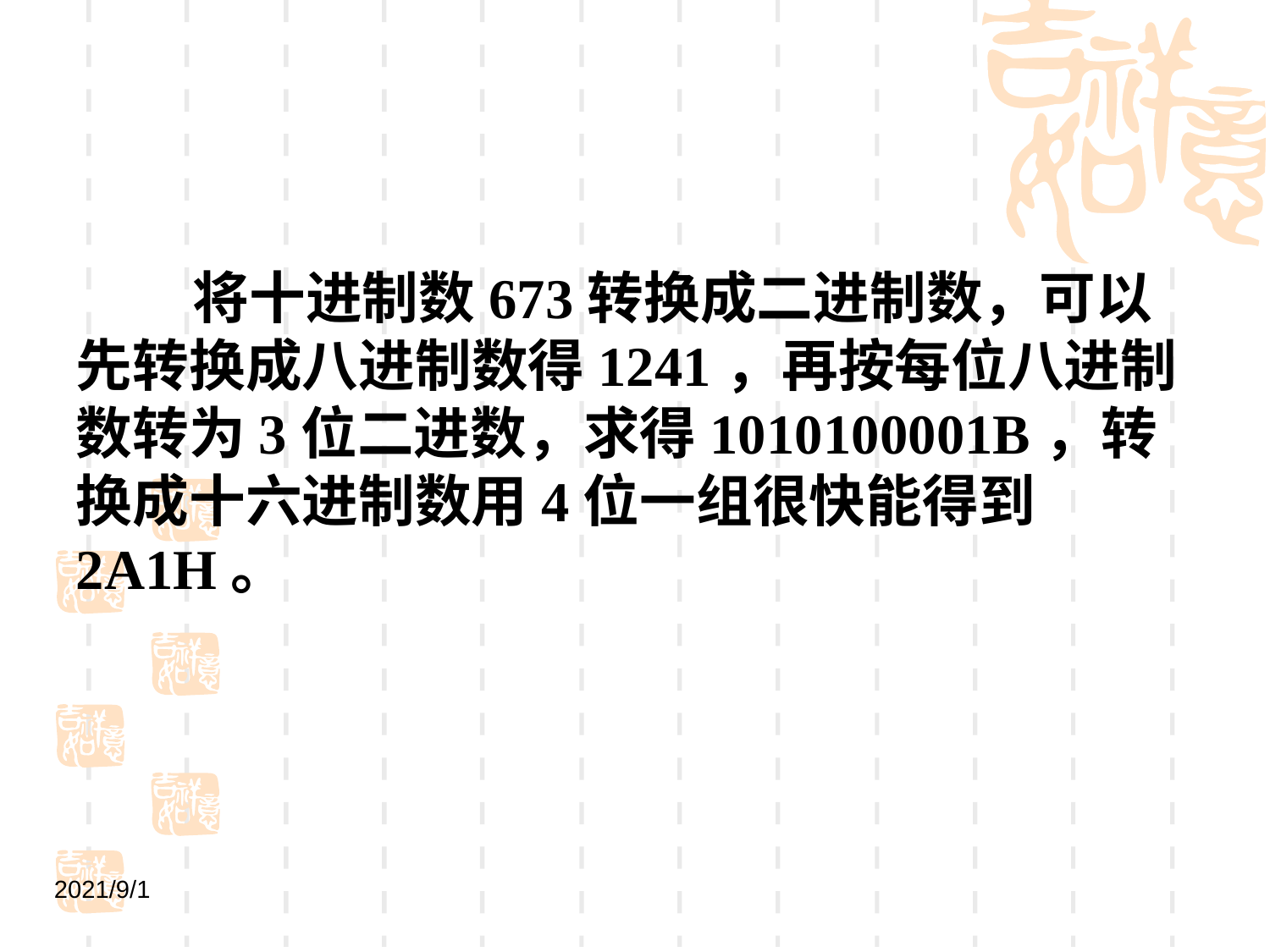

将十进制数673转换成二进制数，可以先转换成八进制数得1241，再按每位八进制数转为3位二进数，求得1010100001B，转换成十六进制数用4位一组很快能得到2A1H。
2021/9/1